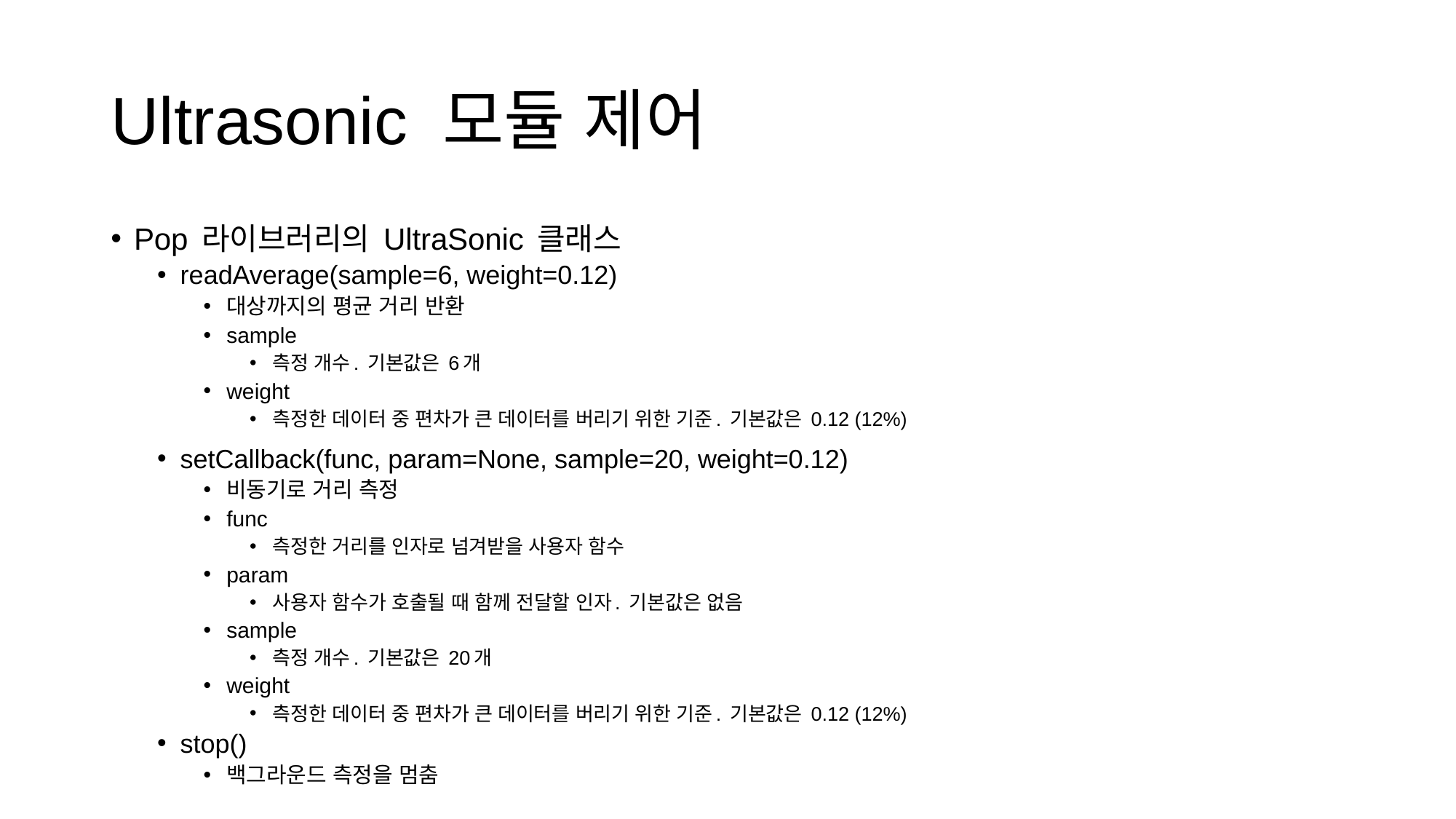

# Ultrasonic 모듈 제어
Pop 라이브러리의 UltraSonic 클래스
readAverage(sample=6, weight=0.12)
대상까지의 평균 거리 반환
sample
측정 개수. 기본값은 6개
weight
측정한 데이터 중 편차가 큰 데이터를 버리기 위한 기준. 기본값은 0.12 (12%)
setCallback(func, param=None, sample=20, weight=0.12)
비동기로 거리 측정
func
측정한 거리를 인자로 넘겨받을 사용자 함수
param
사용자 함수가 호출될 때 함께 전달할 인자. 기본값은 없음
sample
측정 개수. 기본값은 20개
weight
측정한 데이터 중 편차가 큰 데이터를 버리기 위한 기준. 기본값은 0.12 (12%)
stop()
백그라운드 측정을 멈춤